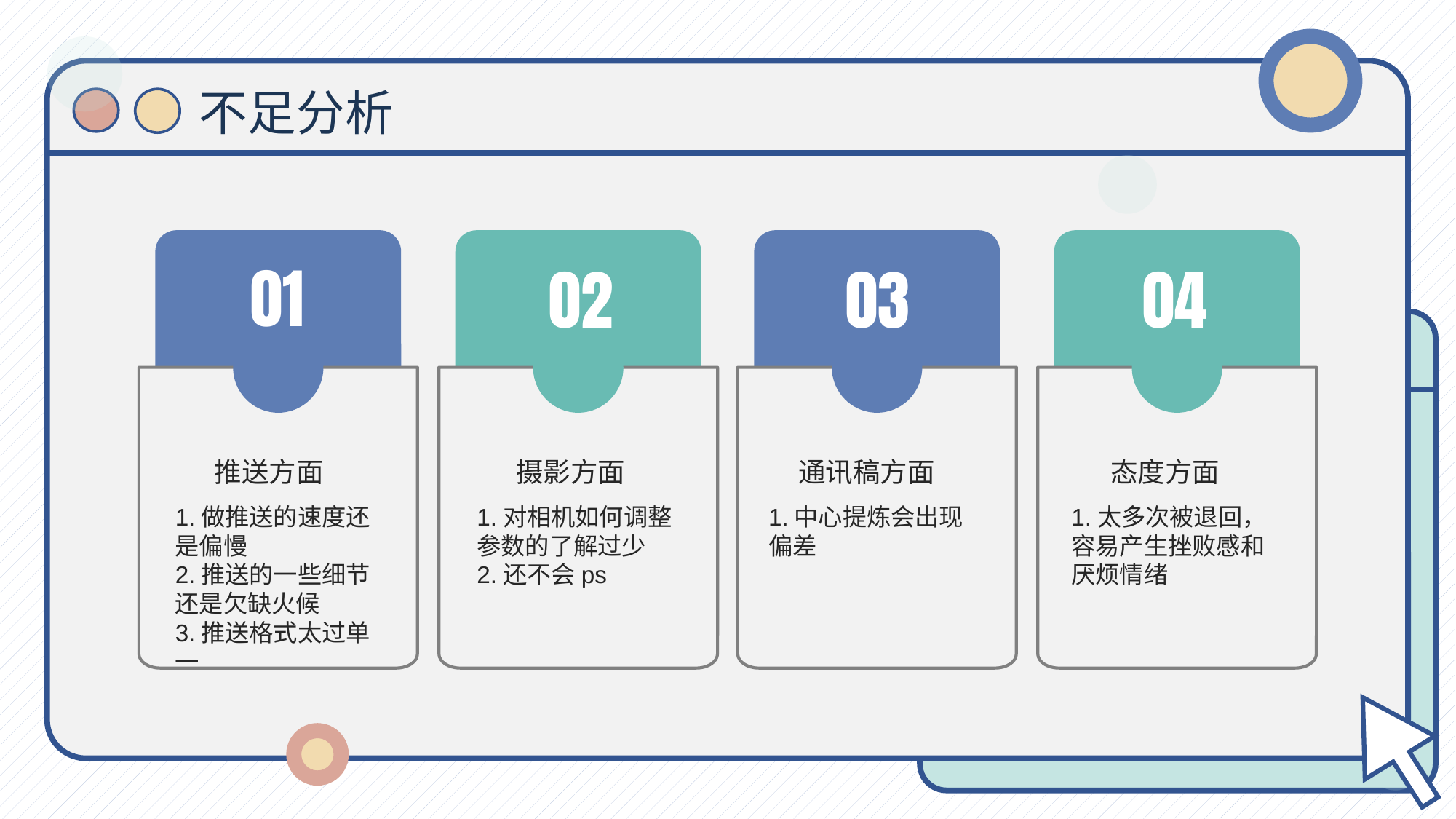

不足分析

01

02

03

04

推送方面
1.做推送的速度还是偏慢
2.推送的一些细节还是欠缺火候
3.推送格式太过单一
摄影方面
1.对相机如何调整参数的了解过少
2.还不会ps
通讯稿方面
1.中心提炼会出现偏差
态度方面
1.太多次被退回，容易产生挫败感和厌烦情绪